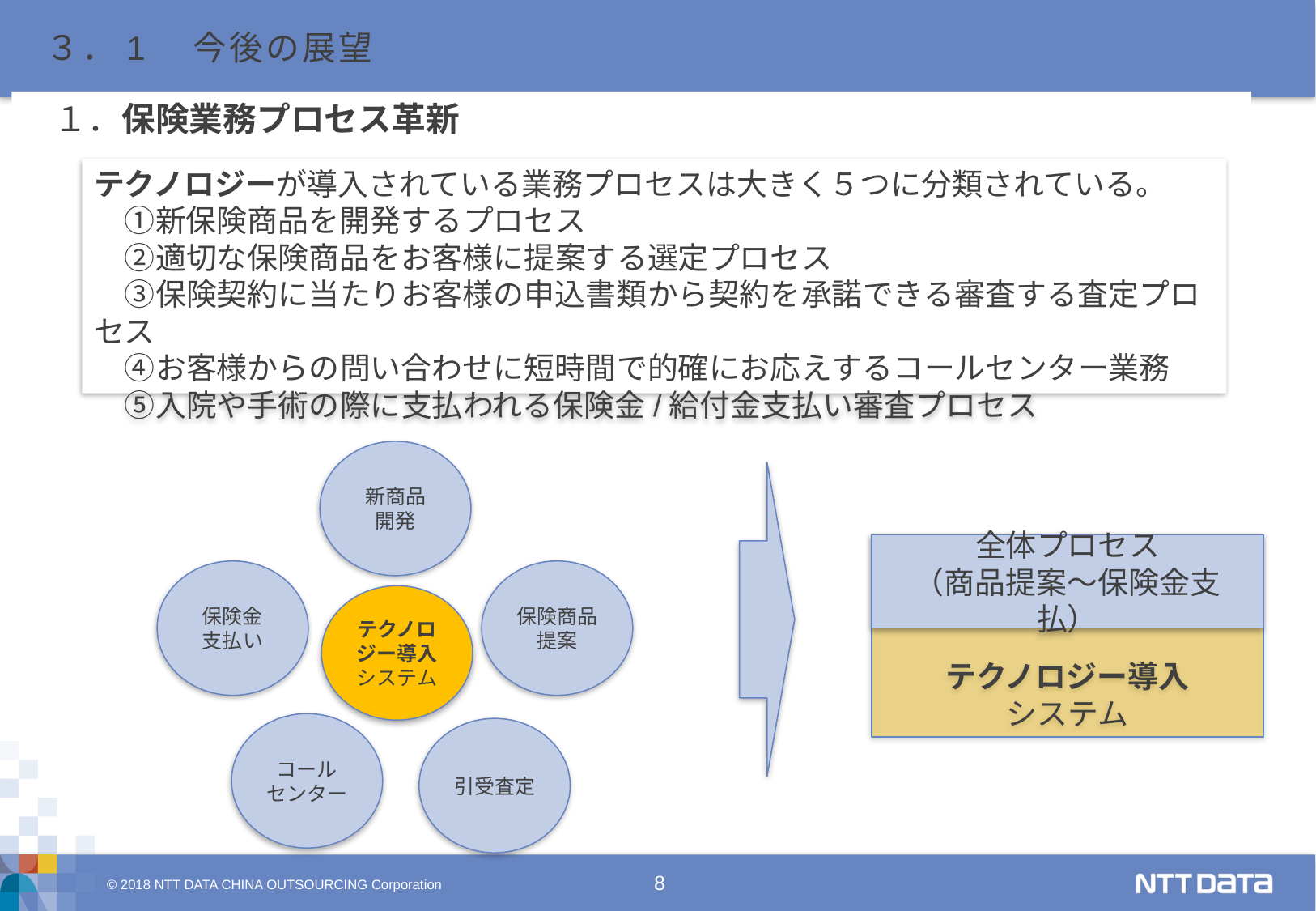

３．1　今後の展望

   １．保険業務プロセス革新
テクノロジーが導入されている業務プロセスは大きく５つに分類されている。
　①新保険商品を開発するプロセス
　②適切な保険商品をお客様に提案する選定プロセス
　③保険契約に当たりお客様の申込書類から契約を承諾できる審査する査定プロセス
　④お客様からの問い合わせに短時間で的確にお応えするコールセンター業務
　⑤入院や手術の際に支払われる保険金/給付金支払い審査プロセス

新商品
開発

テクノロジー導入
システム
全体プロセス
（商品提案～保険金支払）
保険金
支払い
保険商品
提案
テクノロジー導入
システム
コール
センター
引受査定